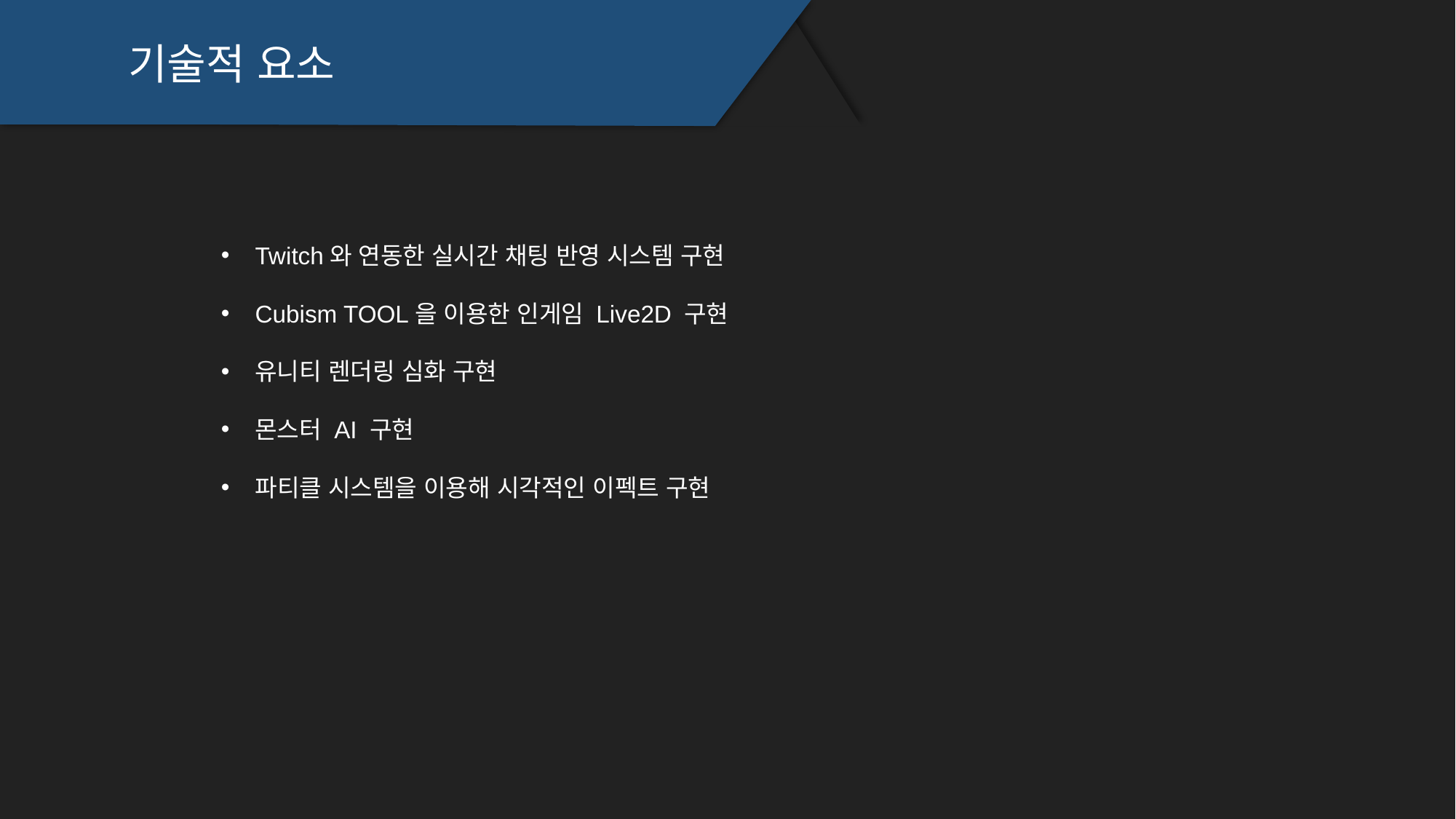

기술적 요소
Twitch와 연동한 실시간 채팅 반영 시스템 구현

Cubism TOOL을 이용한 인게임 Live2D 구현

유니티 렌더링 심화 구현

몬스터 AI 구현

파티클 시스템을 이용해 시각적인 이펙트 구현